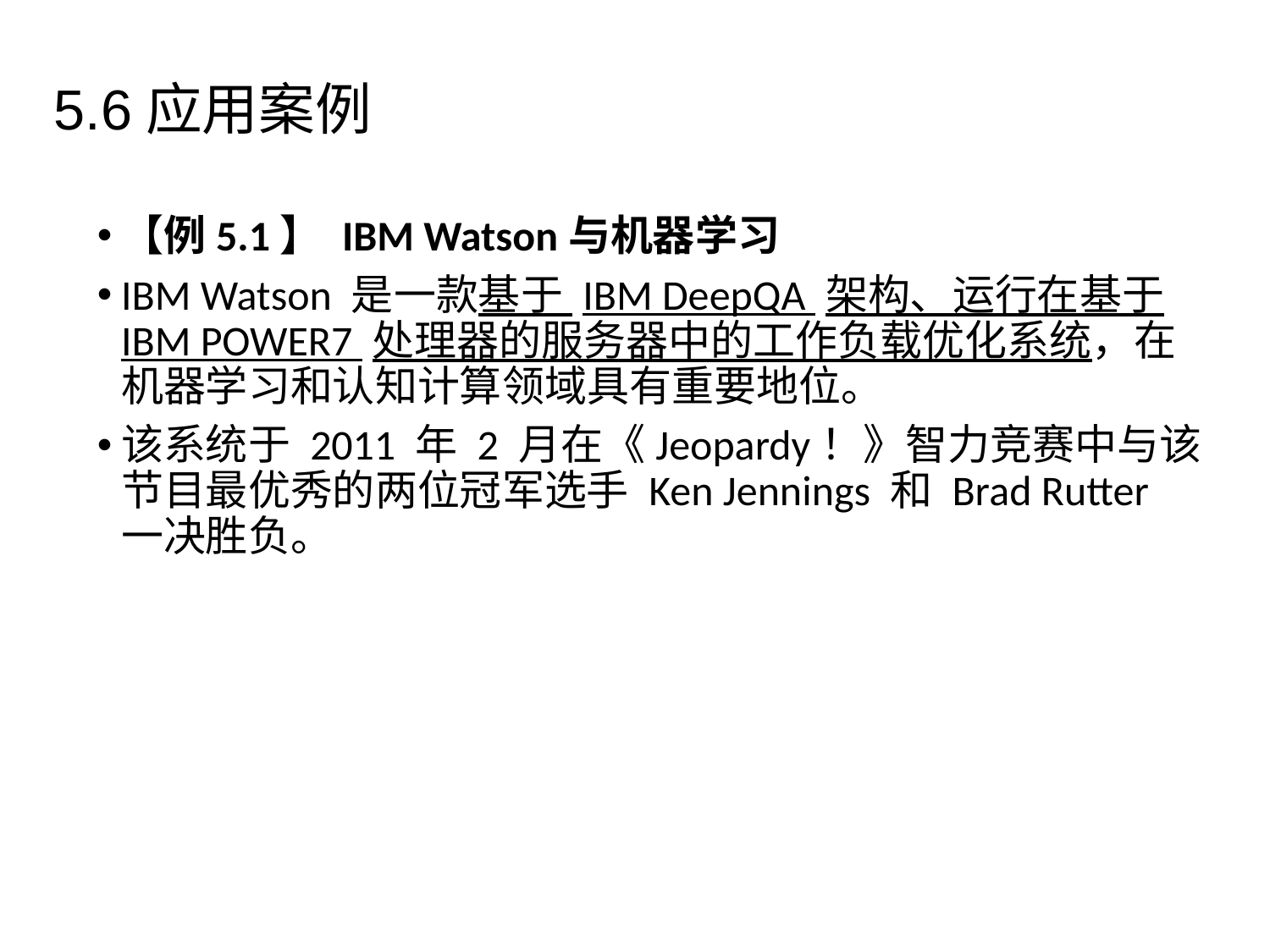

4.6应用案例
# 5.6应用案例
【例5.1】 IBM Watson与机器学习
IBM Watson 是一款基于 IBM DeepQA 架构、运行在基于 IBM POWER7 处理器的服务器中的工作负载优化系统，在机器学习和认知计算领域具有重要地位。
该系统于 2011 年 2 月在《Jeopardy！》智力竞赛中与该节目最优秀的两位冠军选手 Ken Jennings 和 Brad Rutter 一决胜负。